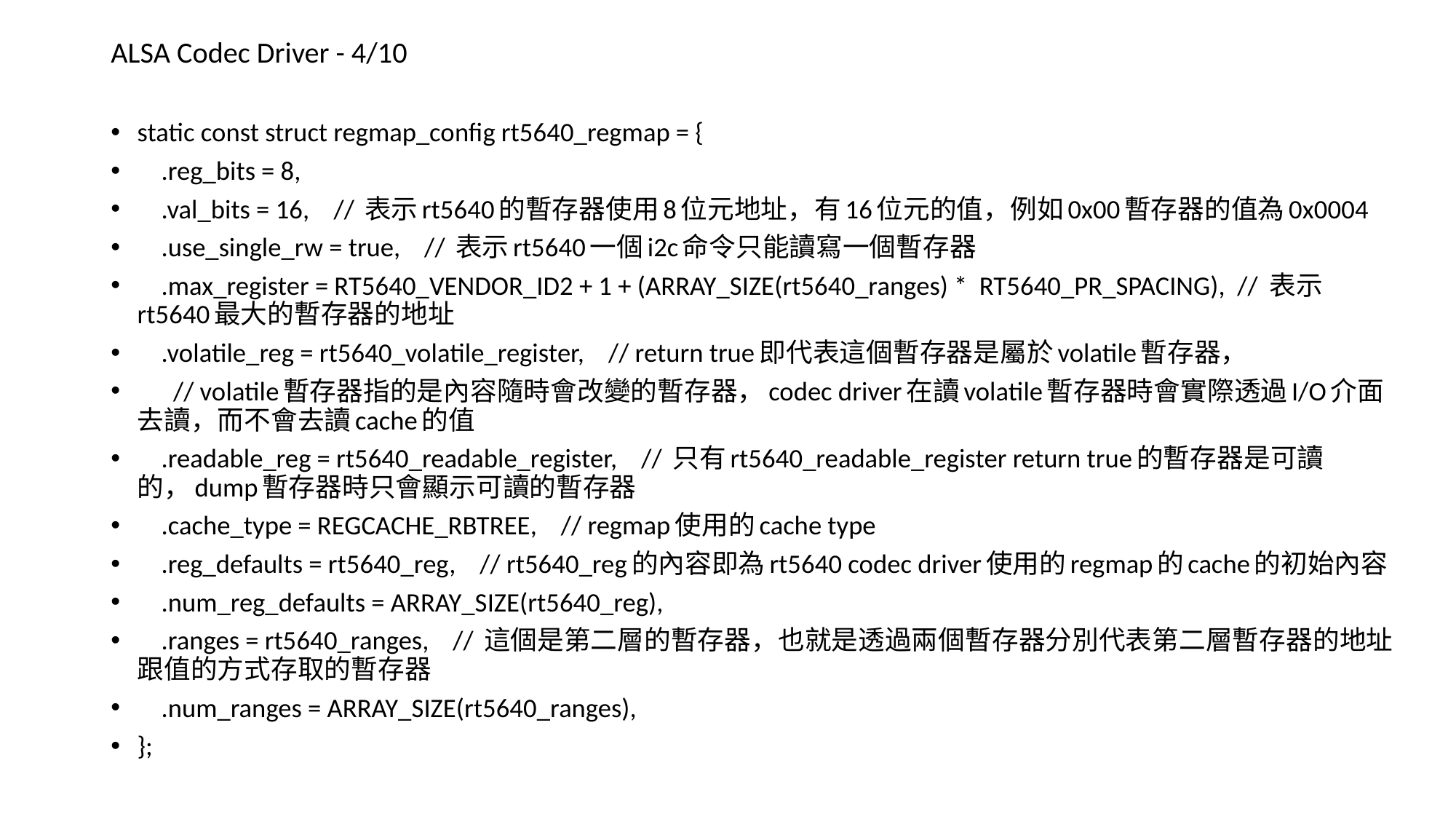

# ALSA Codec Driver - 4/10
static const struct regmap_config rt5640_regmap = {
    .reg_bits = 8,
    .val_bits = 16,    // 表示rt5640的暫存器使用8位元地址，有16位元的值，例如0x00暫存器的值為0x0004
    .use_single_rw = true,    // 表示rt5640一個i2c命令只能讀寫一個暫存器
    .max_register = RT5640_VENDOR_ID2 + 1 + (ARRAY_SIZE(rt5640_ranges) *  RT5640_PR_SPACING),  // 表示rt5640最大的暫存器的地址
    .volatile_reg = rt5640_volatile_register,    // return true即代表這個暫存器是屬於volatile暫存器，
      // volatile暫存器指的是內容隨時會改變的暫存器，codec driver在讀volatile暫存器時會實際透過I/O介面去讀，而不會去讀cache的值
    .readable_reg = rt5640_readable_register,    // 只有rt5640_readable_register return true的暫存器是可讀的，dump暫存器時只會顯示可讀的暫存器
    .cache_type = REGCACHE_RBTREE,    // regmap使用的cache type
    .reg_defaults = rt5640_reg,    // rt5640_reg的內容即為rt5640 codec driver使用的regmap的cache的初始內容
    .num_reg_defaults = ARRAY_SIZE(rt5640_reg),
    .ranges = rt5640_ranges,    // 這個是第二層的暫存器，也就是透過兩個暫存器分別代表第二層暫存器的地址跟值的方式存取的暫存器
    .num_ranges = ARRAY_SIZE(rt5640_ranges),
};